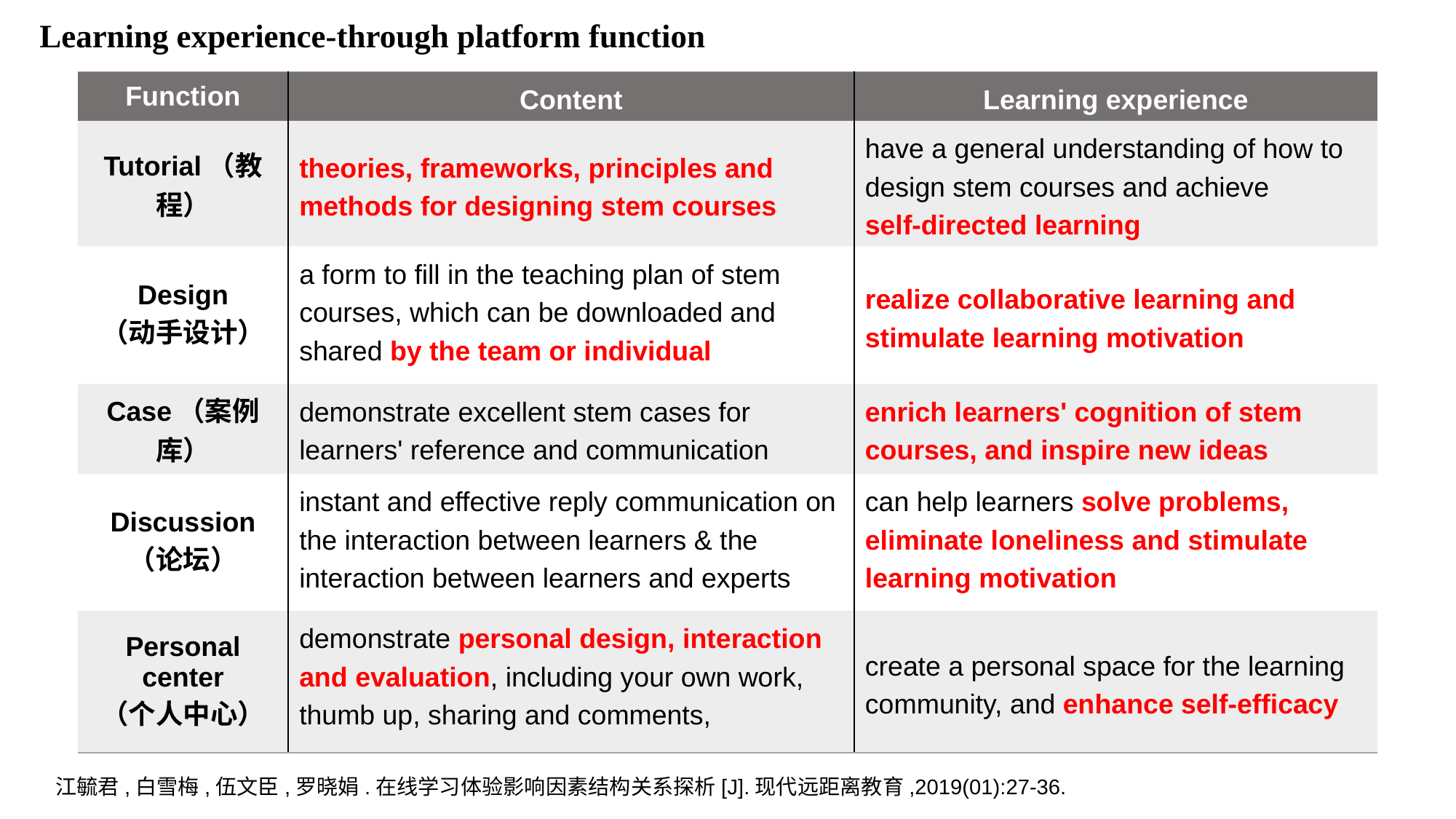

Learning experience-through platform function
| Function | Content | Learning experience |
| --- | --- | --- |
| Tutorial（教程） | theories, frameworks, principles and methods for designing stem courses | have a general understanding of how to design stem courses and achieve self-directed learning |
| Design （动手设计） | a form to fill in the teaching plan of stem courses, which can be downloaded and shared by the team or individual | realize collaborative learning and stimulate learning motivation |
| Case（案例库） | demonstrate excellent stem cases for learners' reference and communication | enrich learners' cognition of stem courses, and inspire new ideas |
| Discussion （论坛） | instant and effective reply communication on the interaction between learners & the interaction between learners and experts | can help learners solve problems, eliminate loneliness and stimulate learning motivation |
| Personal center （个人中心） | demonstrate personal design, interaction and evaluation, including your own work, thumb up, sharing and comments, | create a personal space for the learning community, and enhance self-efficacy |
江毓君,白雪梅,伍文臣,罗晓娟.在线学习体验影响因素结构关系探析[J].现代远距离教育,2019(01):27-36.